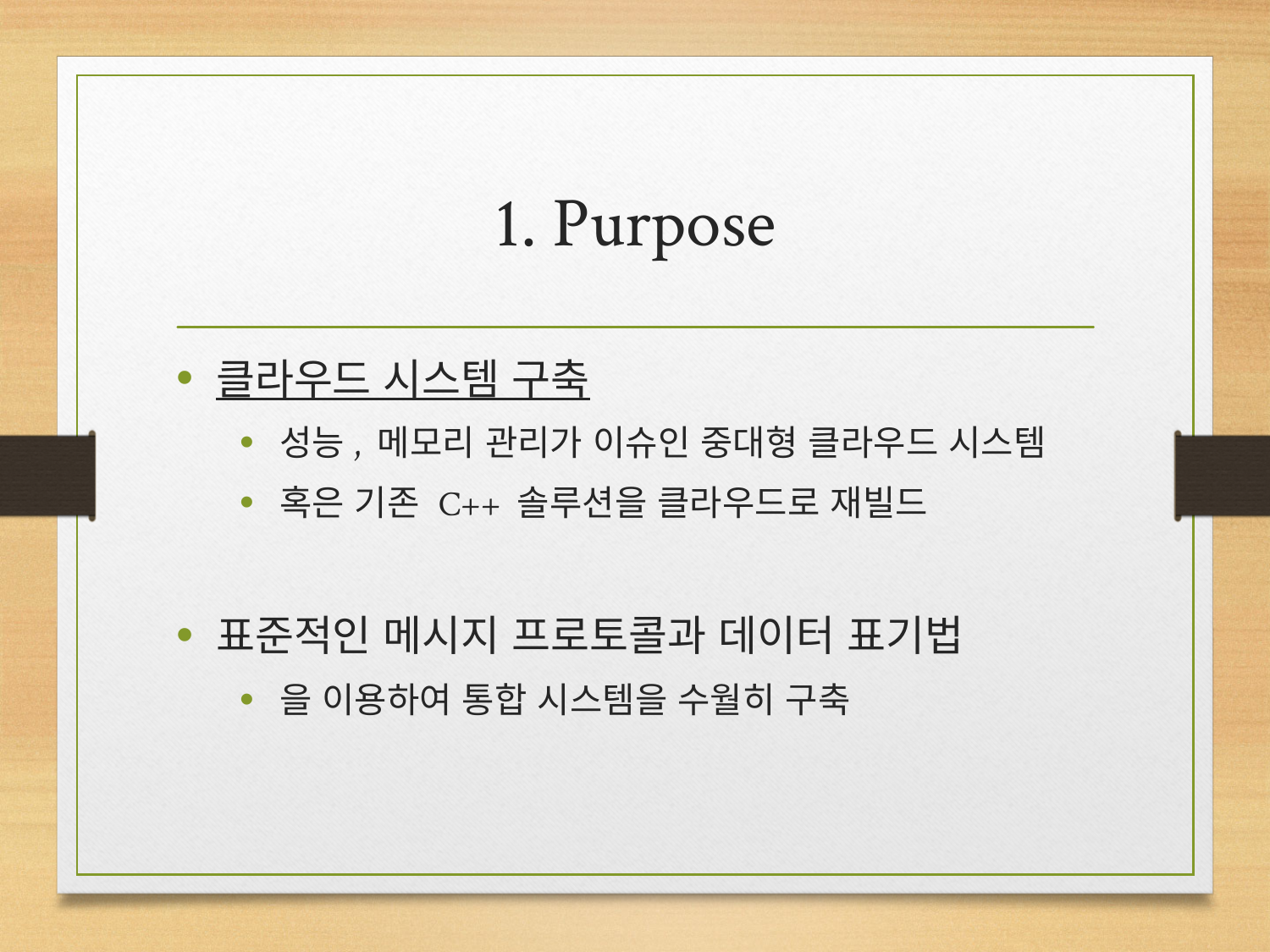

# 1. Purpose
클라우드 시스템 구축
성능, 메모리 관리가 이슈인 중대형 클라우드 시스템
혹은 기존 C++ 솔루션을 클라우드로 재빌드

표준적인 메시지 프로토콜과 데이터 표기법
을 이용하여 통합 시스템을 수월히 구축